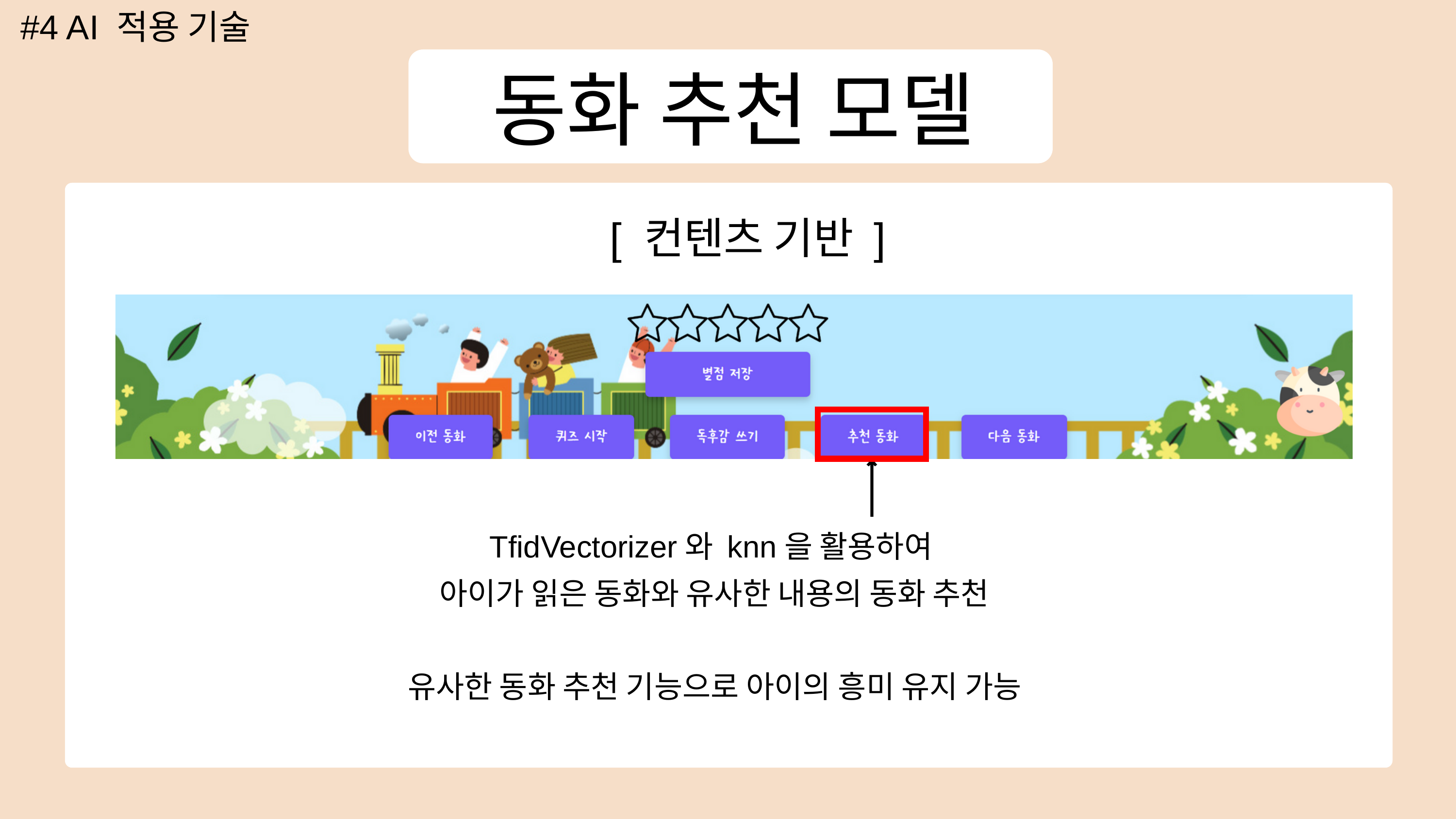

#4 AI 적용 기술

동화 추천 모델

[ 컨텐츠 기반 ]

TfidVectorizer와 knn을 활용하여
아이가 읽은 동화와 유사한 내용의 동화 추천

유사한 동화 추천 기능으로 아이의 흥미 유지 가능